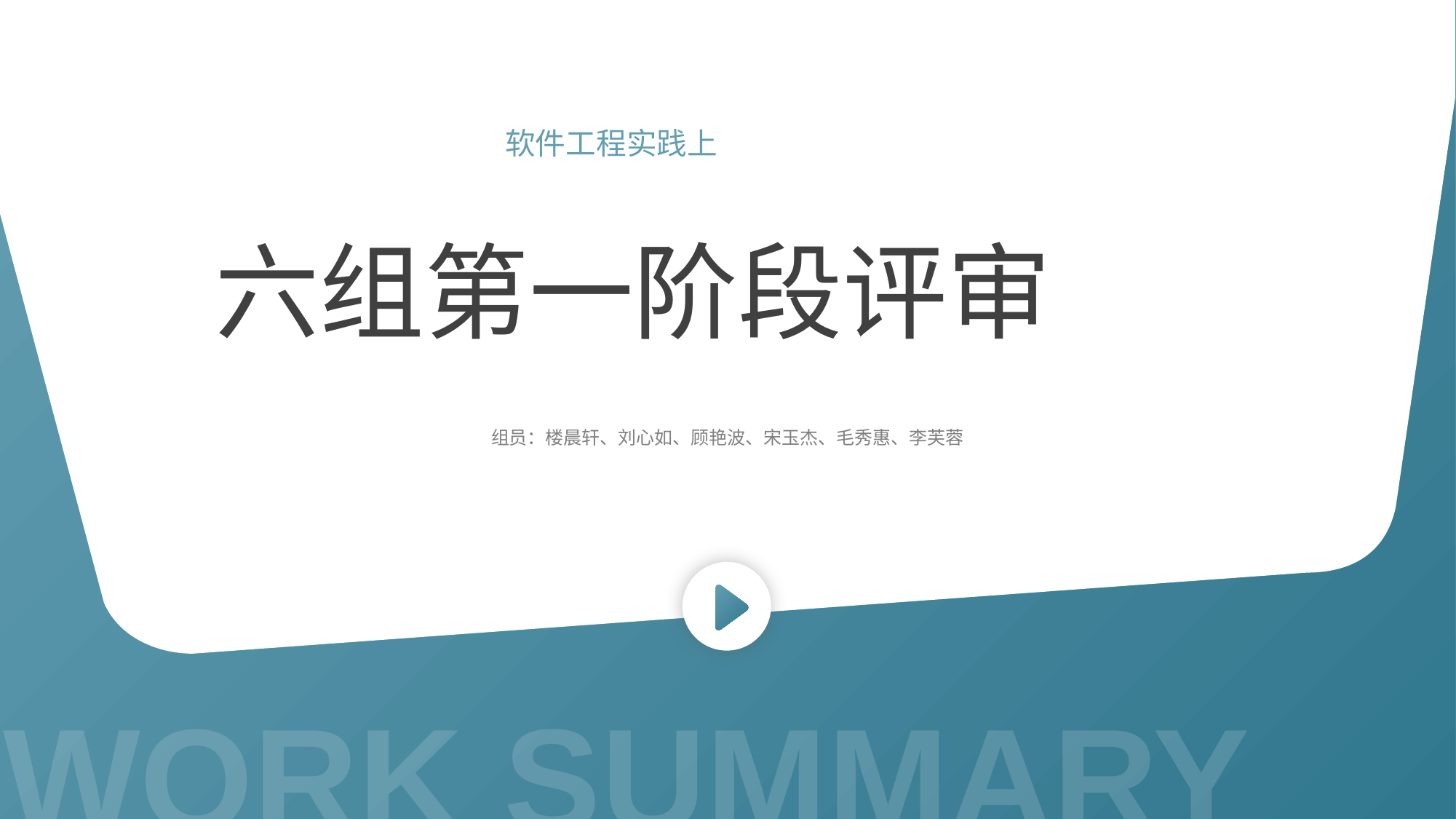

软件工程实践上
六组第一阶段评审
组员：楼晨轩、刘心如、顾艳波、宋玉杰、毛秀惠、李芙蓉

WORK SUMMARY